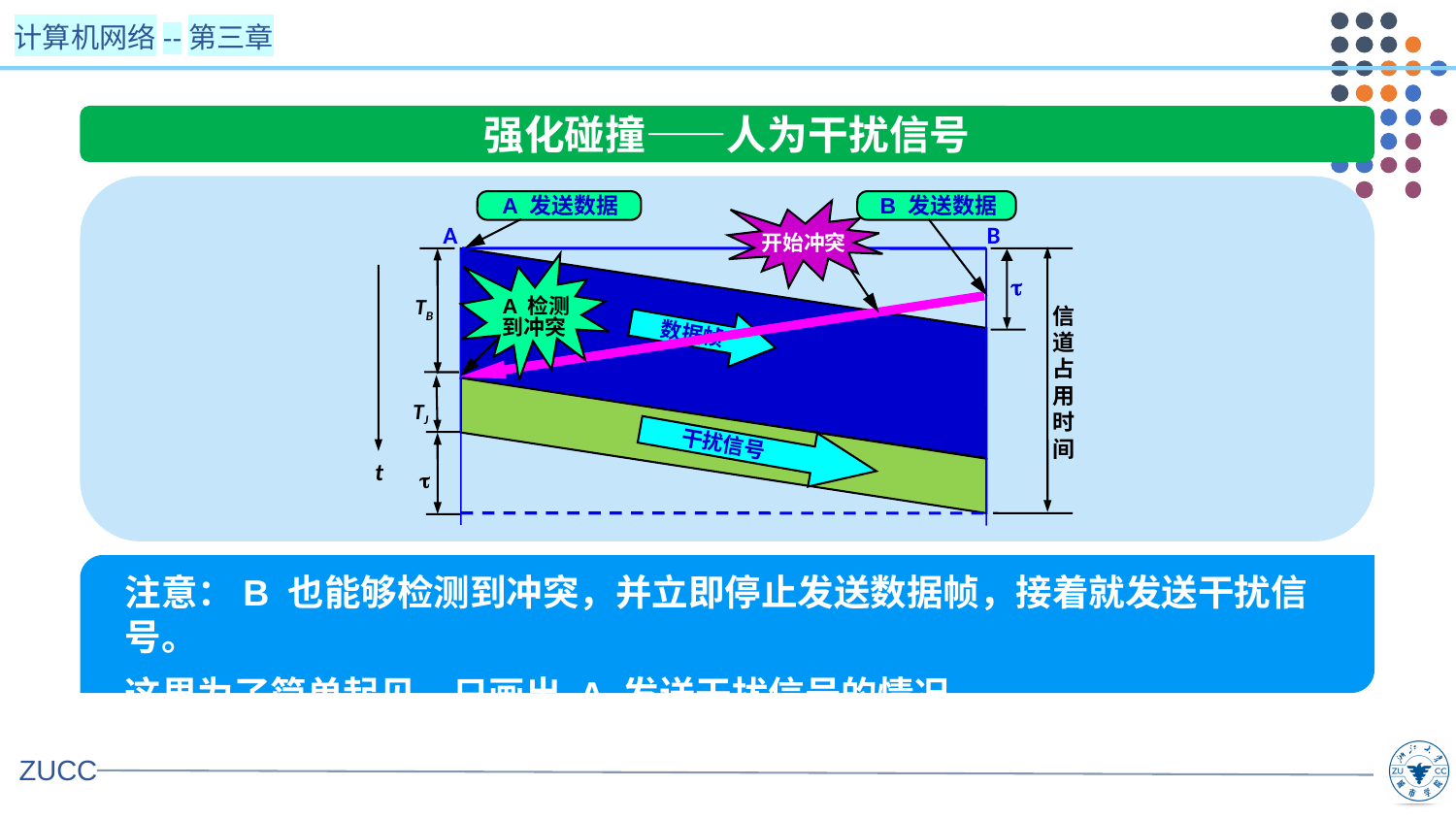

强化碰撞——人为干扰信号

B 发送数据

A 发送数据

开始冲突

A
B

数据帧

A 检测
到冲突

τ

TB
信
道
占
用
时
间

TJ

τ

干扰信号
t

注意：B 也能够检测到冲突，并立即停止发送数据帧，接着就发送干扰信号。
这里为了简单起见，只画出 A 发送干扰信号的情况。